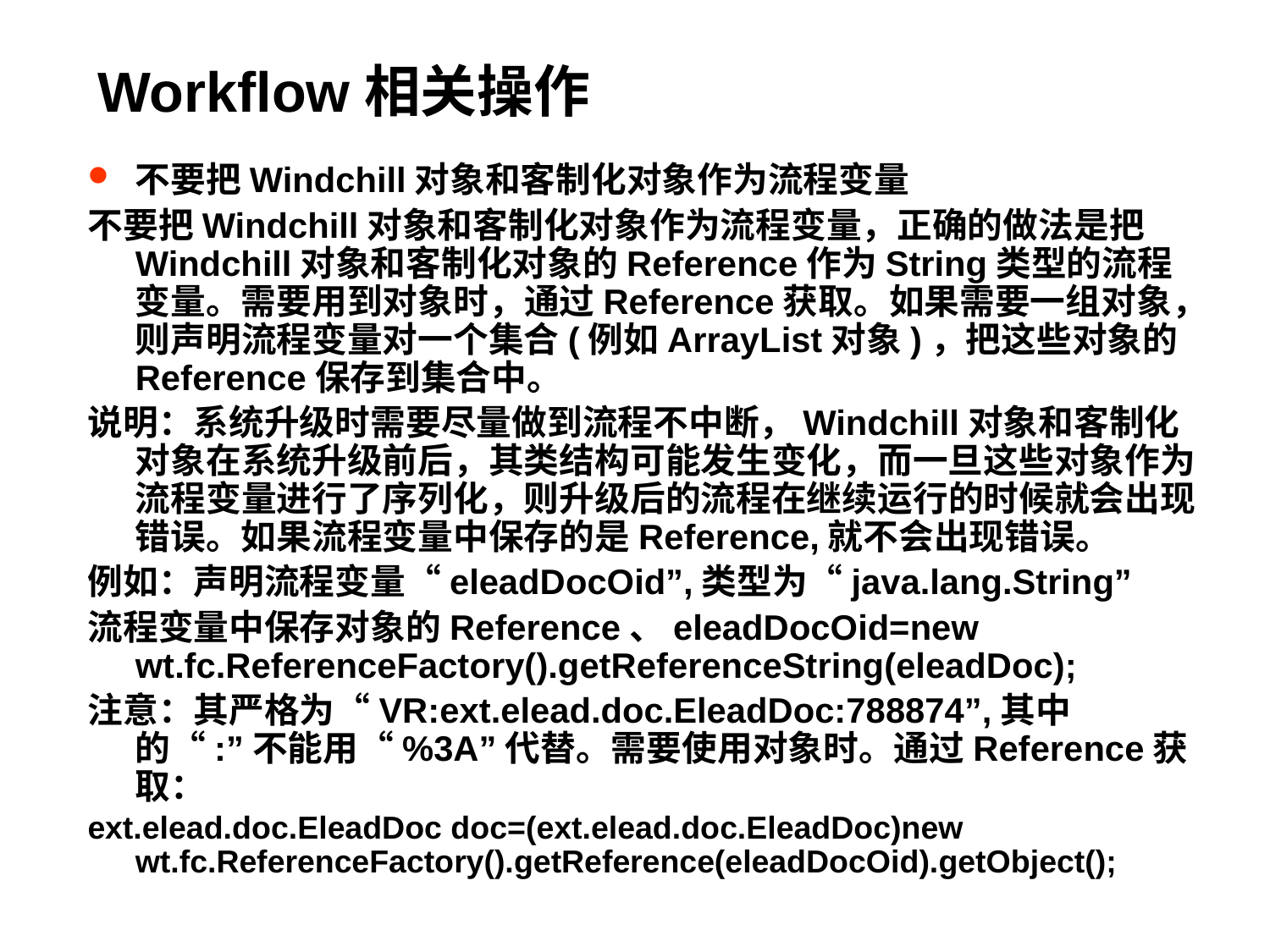

# Workflow相关操作
不要把Windchill对象和客制化对象作为流程变量
不要把Windchill对象和客制化对象作为流程变量，正确的做法是把Windchill对象和客制化对象的Reference作为String类型的流程变量。需要用到对象时，通过Reference获取。如果需要一组对象，则声明流程变量对一个集合(例如ArrayList对象)，把这些对象的Reference保存到集合中。
说明：系统升级时需要尽量做到流程不中断，Windchill对象和客制化对象在系统升级前后，其类结构可能发生变化，而一旦这些对象作为流程变量进行了序列化，则升级后的流程在继续运行的时候就会出现错误。如果流程变量中保存的是Reference,就不会出现错误。
例如：声明流程变量“eleadDocOid”,类型为“java.lang.String”
流程变量中保存对象的Reference、eleadDocOid=new wt.fc.ReferenceFactory().getReferenceString(eleadDoc);
注意：其严格为“VR:ext.elead.doc.EleadDoc:788874”,其中的“:”不能用“%3A”代替。需要使用对象时。通过Reference获取：
ext.elead.doc.EleadDoc doc=(ext.elead.doc.EleadDoc)new wt.fc.ReferenceFactory().getReference(eleadDocOid).getObject();